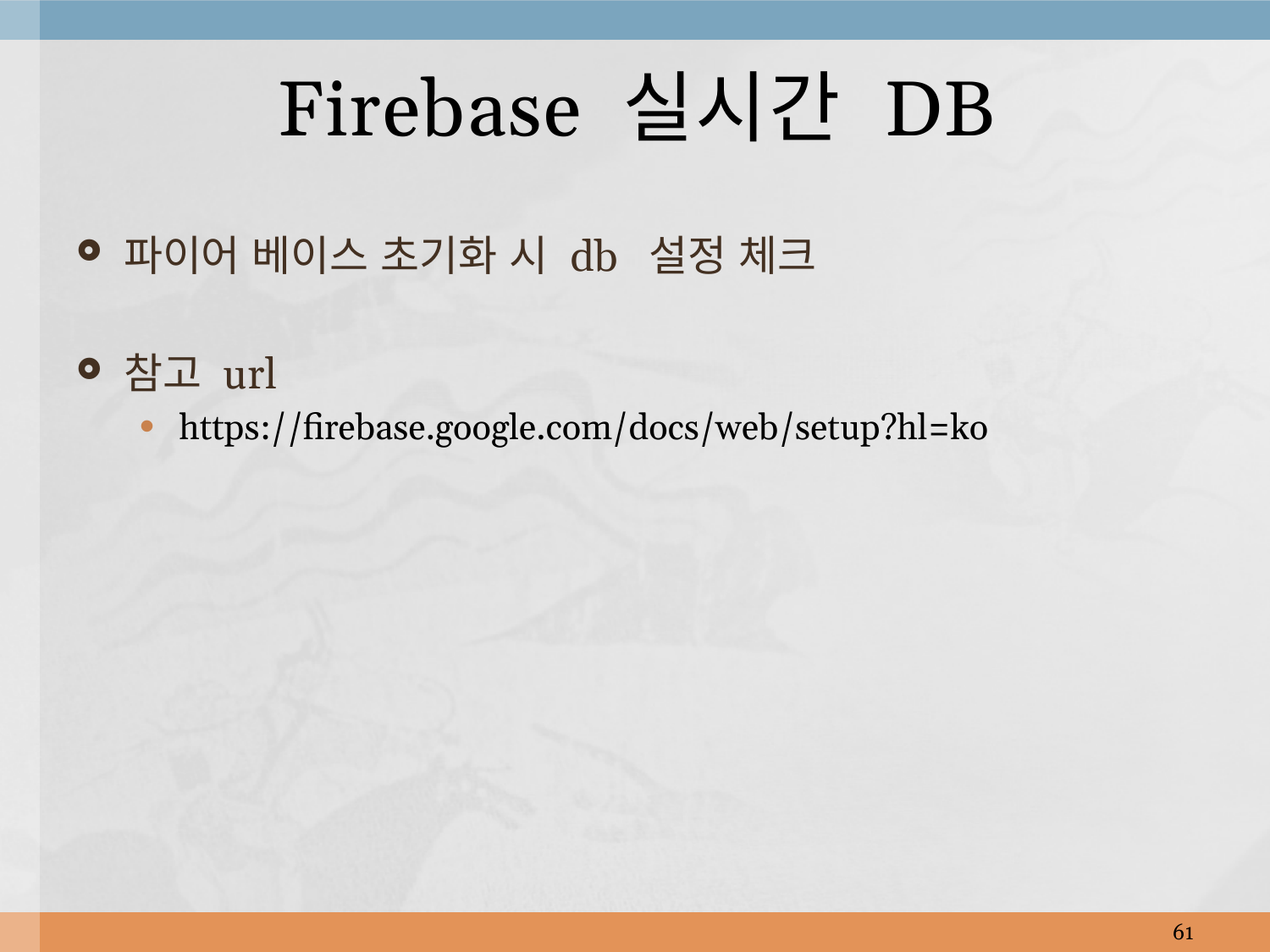

# Firebase 실시간 DB
파이어 베이스 초기화 시 db  설정 체크

참고 url
https://firebase.google.com/docs/web/setup?hl=ko
61